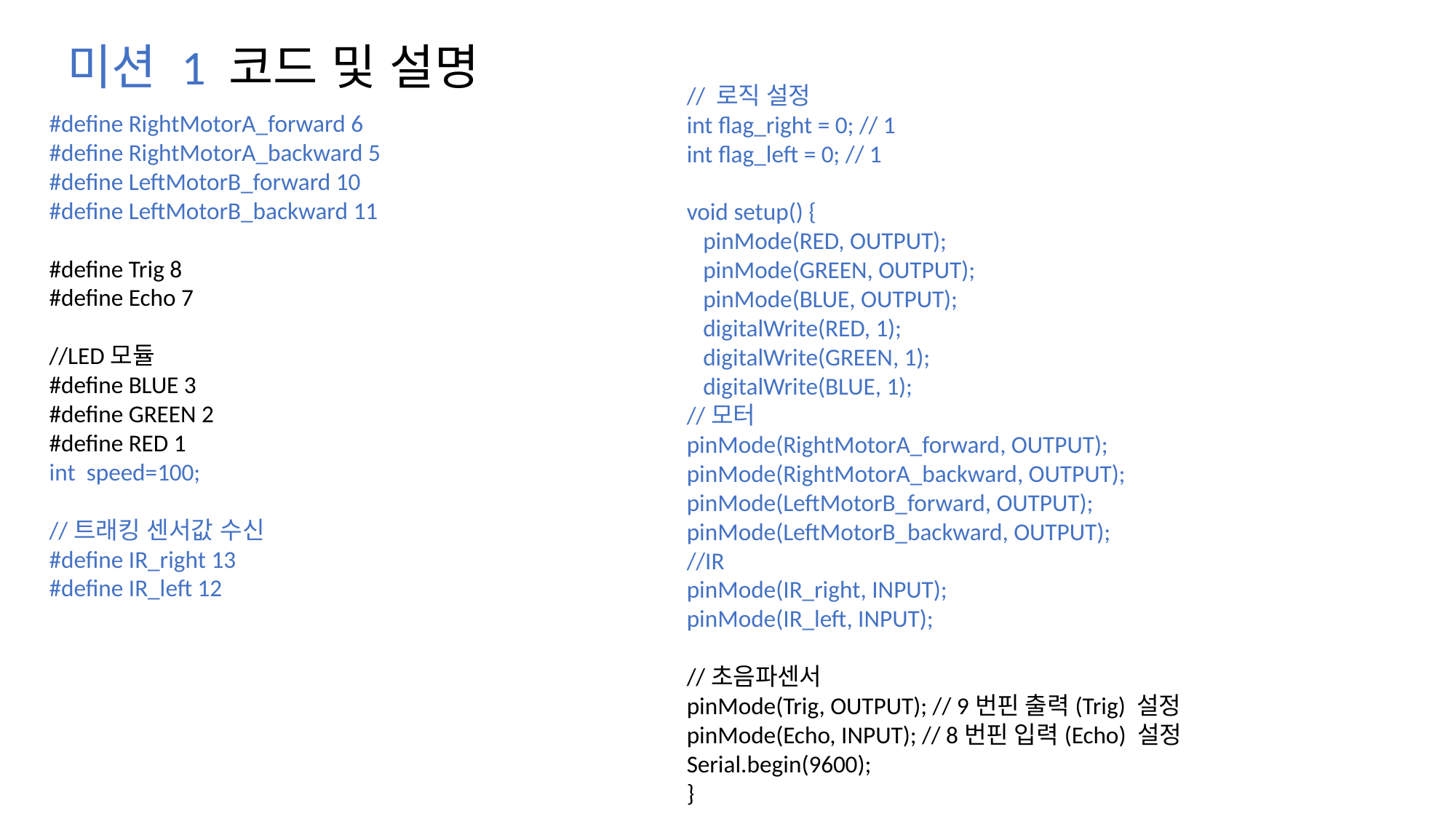

미션 1 코드 및 설명
// 로직 설정
int flag_right = 0; // 1
int flag_left = 0; // 1

void setup() {
   pinMode(RED, OUTPUT);
   pinMode(GREEN, OUTPUT);
   pinMode(BLUE, OUTPUT);
   digitalWrite(RED, 1);
   digitalWrite(GREEN, 1);
   digitalWrite(BLUE, 1);
//모터
pinMode(RightMotorA_forward, OUTPUT);
pinMode(RightMotorA_backward, OUTPUT);
pinMode(LeftMotorB_forward, OUTPUT);
pinMode(LeftMotorB_backward, OUTPUT);
//IR
pinMode(IR_right, INPUT);
pinMode(IR_left, INPUT);

//초음파센서
pinMode(Trig, OUTPUT); // 9번핀 출력(Trig) 설정
pinMode(Echo, INPUT); // 8번핀 입력(Echo) 설정
Serial.begin(9600);
}
#define RightMotorA_forward 6
#define RightMotorA_backward 5
#define LeftMotorB_forward 10
#define LeftMotorB_backward 11

#define Trig 8
#define Echo 7

//LED모듈
#define BLUE 3
#define GREEN 2
#define RED 1
int  speed=100;

//트래킹 센서값 수신
#define IR_right 13
#define IR_left 12